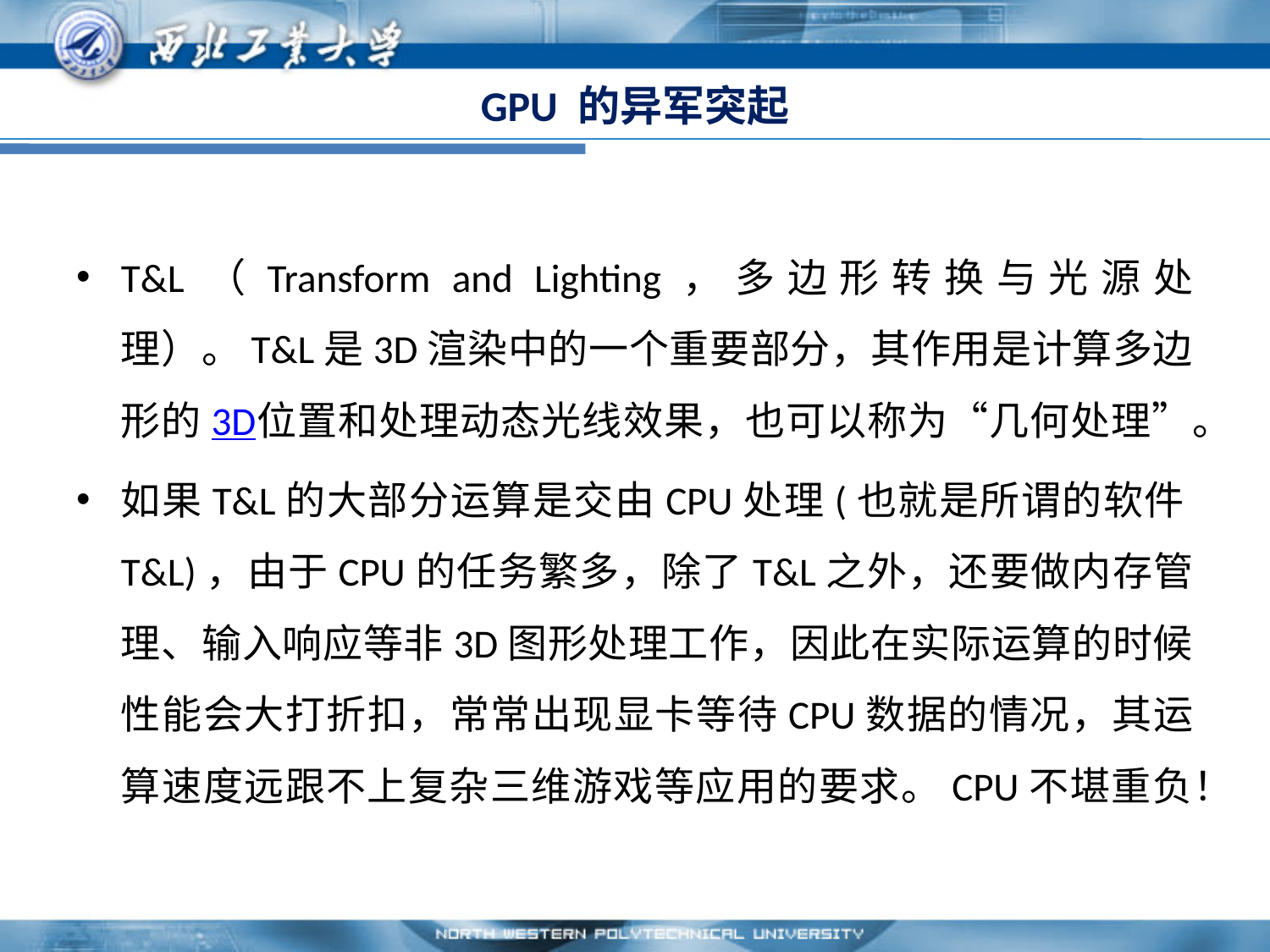

# GPU 的异军突起
T&L（Transform and Lighting，多边形转换与光源处理）。T&L是3D渲染中的一个重要部分，其作用是计算多边形的3D位置和处理动态光线效果，也可以称为“几何处理”。
如果T&L的大部分运算是交由CPU处理(也就是所谓的软件T&L)，由于CPU的任务繁多，除了T&L之外，还要做内存管理、输入响应等非3D图形处理工作，因此在实际运算的时候性能会大打折扣，常常出现显卡等待CPU数据的情况，其运算速度远跟不上复杂三维游戏等应用的要求。CPU不堪重负！